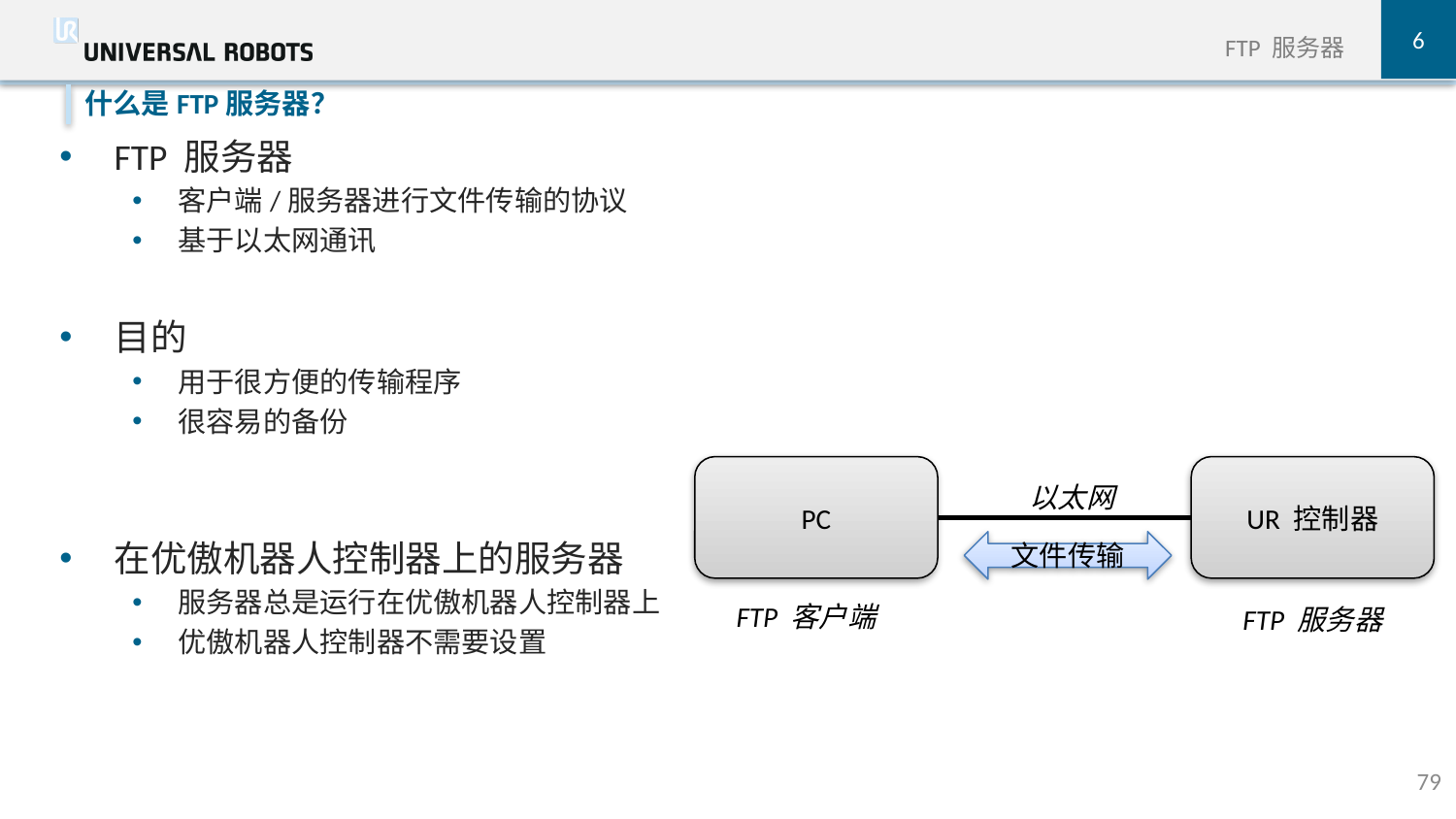

6
FTP 服务器

FTP 服务器
客户端/服务器进行文件传输的协议
基于以太网通讯

目的
用于很方便的传输程序
很容易的备份

在优傲机器人控制器上的服务器
服务器总是运行在优傲机器人控制器上
优傲机器人控制器不需要设置

什么是FTP服务器？
UR 控制器
以太网
PC
文件传输
FTP 客户端
FTP 服务器
79